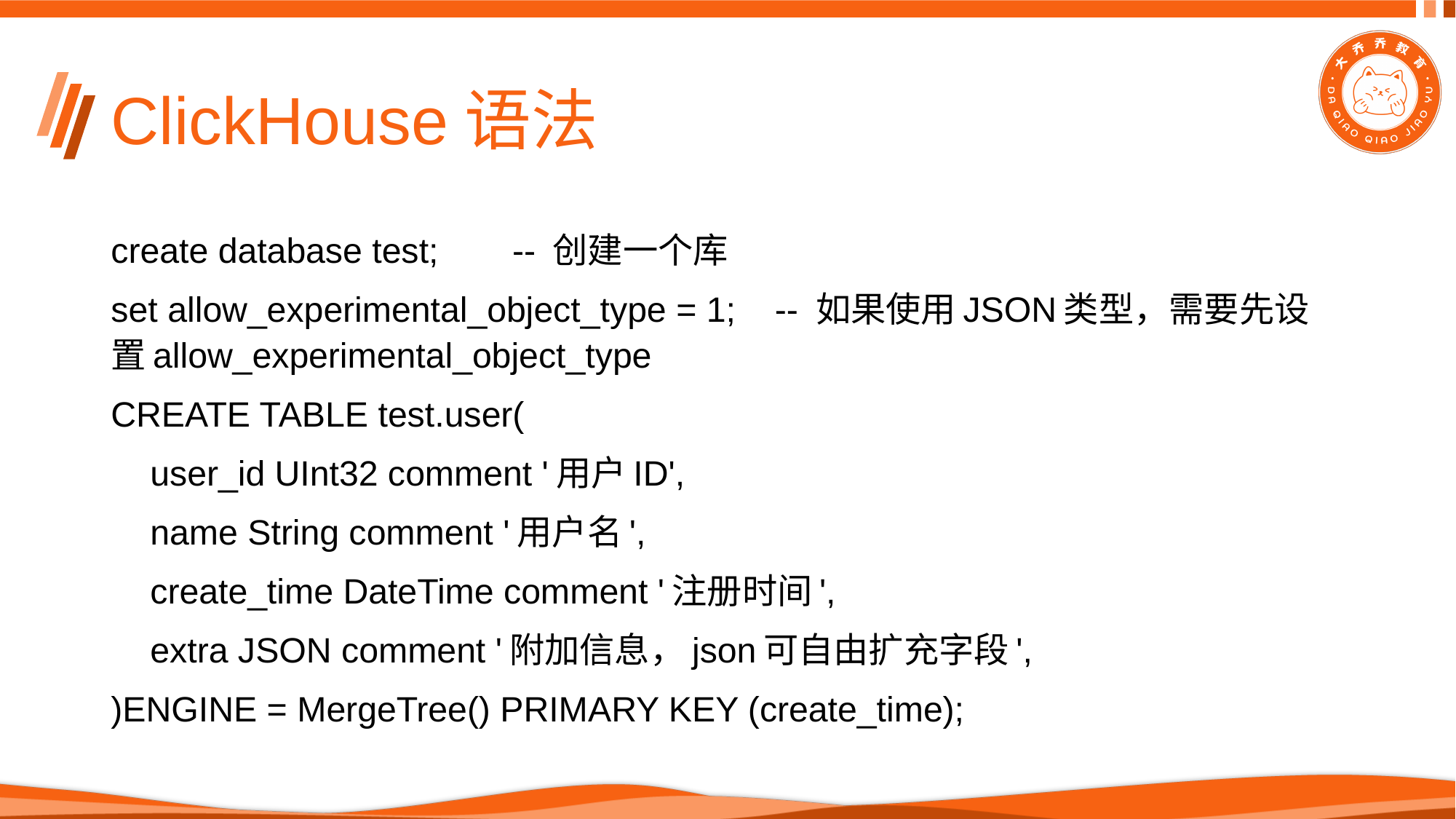

# ClickHouse语法
create database test;	    -- 创建一个库
set allow_experimental_object_type = 1;    -- 如果使用JSON类型，需要先设置allow_experimental_object_type
CREATE TABLE test.user(
    user_id UInt32 comment '用户ID',
    name String comment '用户名',
    create_time DateTime comment '注册时间',
    extra JSON comment '附加信息，json可自由扩充字段',
)ENGINE = MergeTree() PRIMARY KEY (create_time);